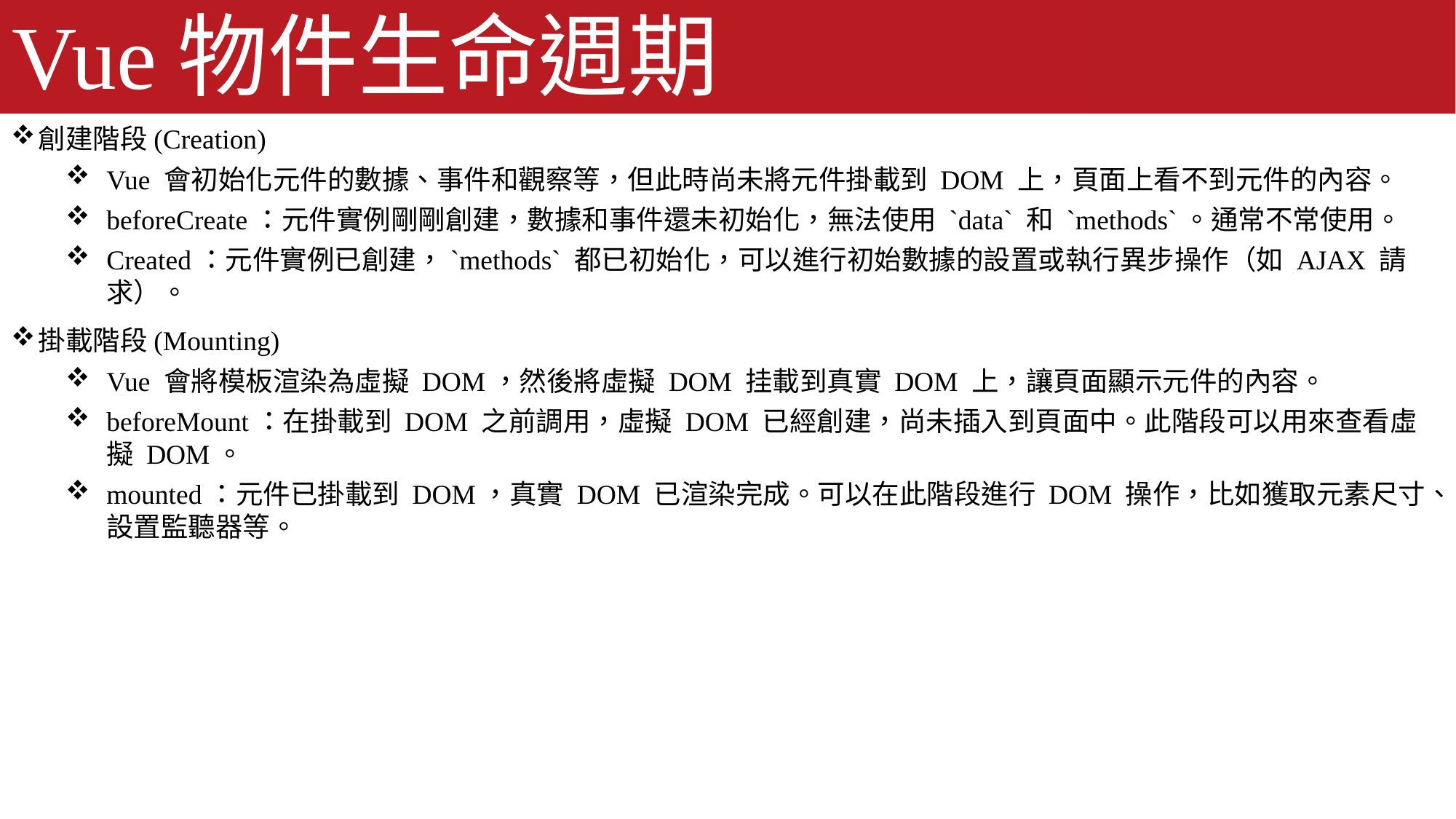

# Vue物件生命週期
創建階段(Creation)
Vue 會初始化元件的數據、事件和觀察等，但此時尚未將元件掛載到 DOM 上，頁面上看不到元件的內容。
beforeCreate：元件實例剛剛創建，數據和事件還未初始化，無法使用 `data` 和 `methods`。通常不常使用。
Created：元件實例已創建，`methods` 都已初始化，可以進行初始數據的設置或執行異步操作（如 AJAX 請求）。
掛載階段(Mounting)
Vue 會將模板渲染為虛擬 DOM，然後將虛擬 DOM 挂載到真實 DOM 上，讓頁面顯示元件的內容。
beforeMount：在掛載到 DOM 之前調用，虛擬 DOM 已經創建，尚未插入到頁面中。此階段可以用來查看虛擬 DOM。
mounted：元件已掛載到 DOM，真實 DOM 已渲染完成。可以在此階段進行 DOM 操作，比如獲取元素尺寸、設置監聽器等。